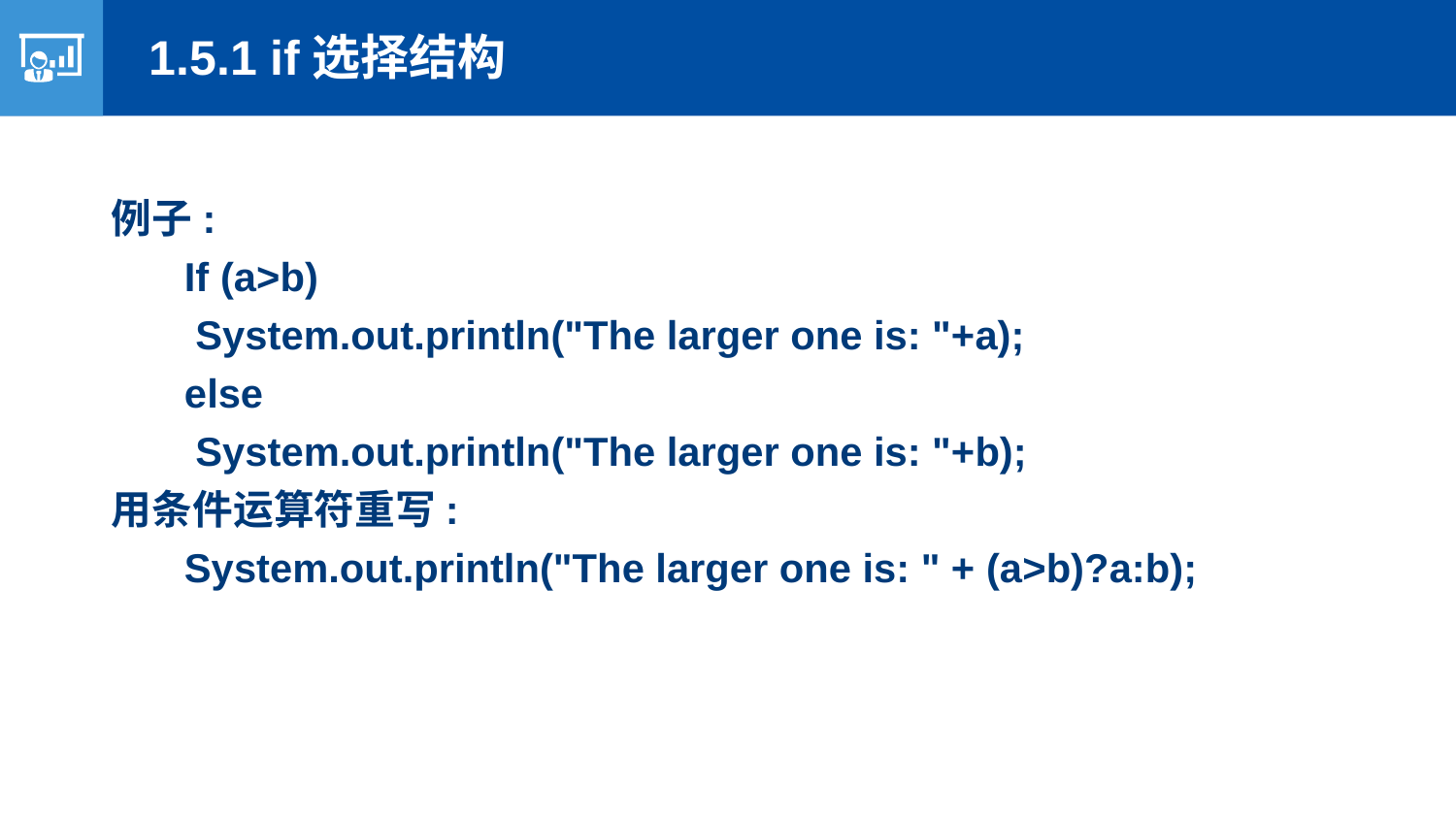

1.5.1 if选择结构
例子:
If (a>b)
 System.out.println("The larger one is: "+a);
else
 System.out.println("The larger one is: "+b);
用条件运算符重写:
System.out.println("The larger one is: " + (a>b)?a:b);